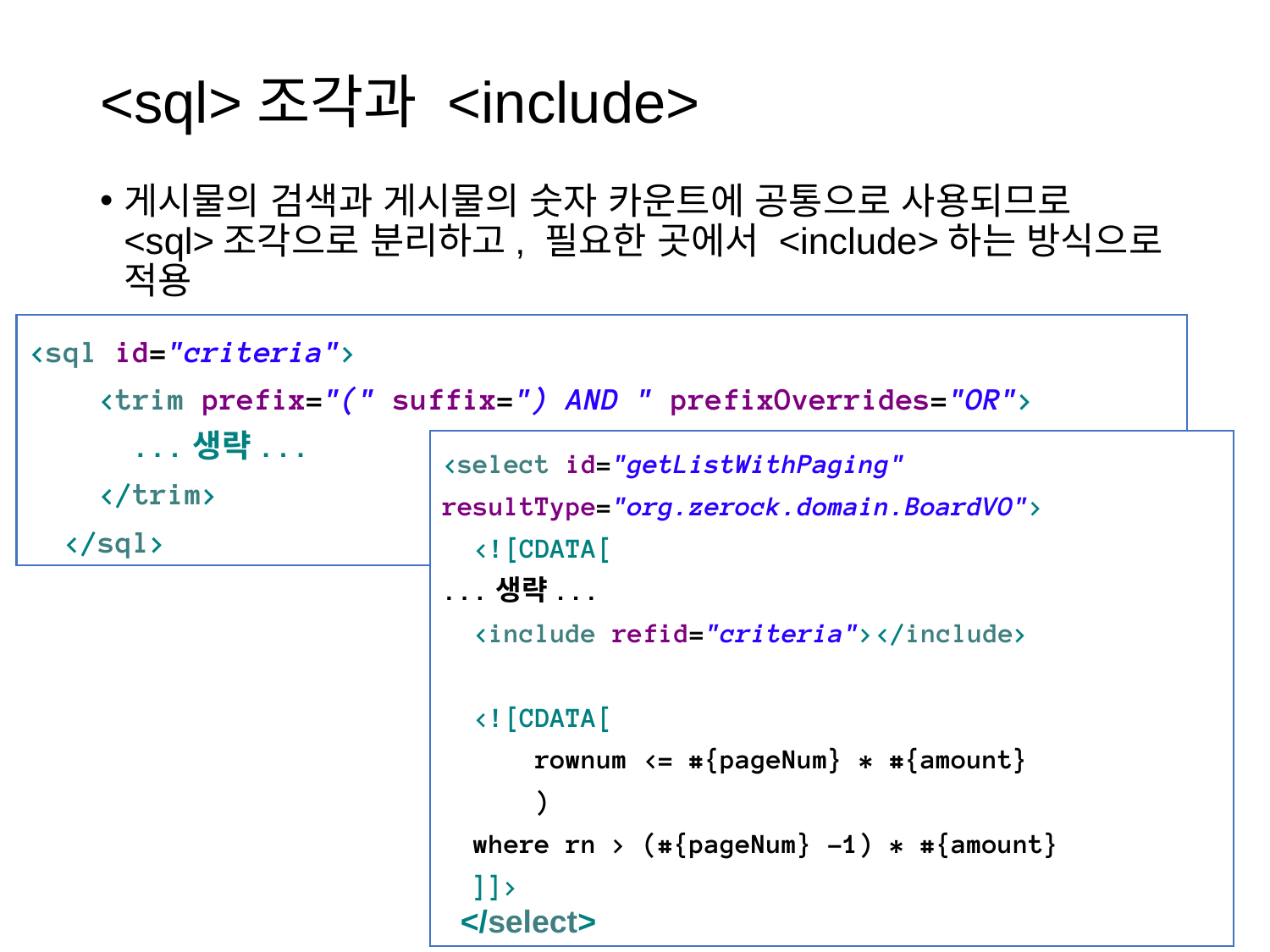

# <sql>조각과 <include>
게시물의 검색과 게시물의 숫자 카운트에 공통으로 사용되므로 <sql>조각으로 분리하고, 필요한 곳에서 <include>하는 방식으로 적용
<sql id="criteria">
    <trim prefix="(" suffix=") AND " prefixOverrides="OR">
      ...생략...
    </trim>
  </sql>
<select id="getListWithPaging" resultType="org.zerock.domain.BoardVO">
  <![CDATA[
...생략...
  <include refid="criteria"></include>

  <![CDATA[
      rownum <= #{pageNum} * #{amount}
      )
  where rn > (#{pageNum} -1) * #{amount}
  ]]>
  </select>